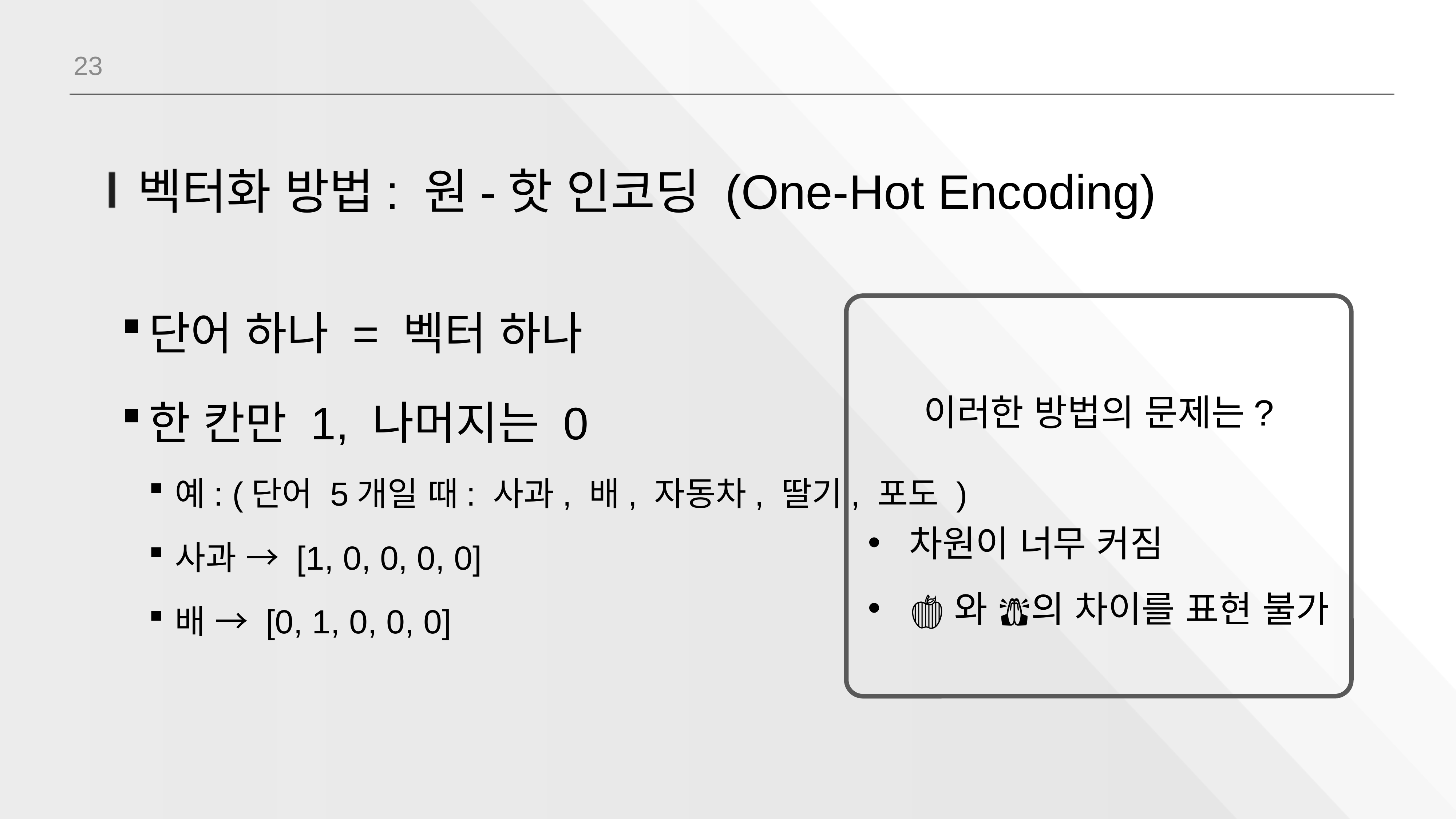

23
# 벡터화 방법: 원-핫 인코딩 (One-Hot Encoding)
단어 하나 = 벡터 하나
한 칸만 1, 나머지는 0
예: (단어 5개일 때: 사과, 배, 자동차, 딸기, 포도 )
사과 → [1, 0, 0, 0, 0]
배 → [0, 1, 0, 0, 0]

이러한 방법의 문제는?

차원이 너무 커짐
🍎와 🙏의 차이를 표현 불가